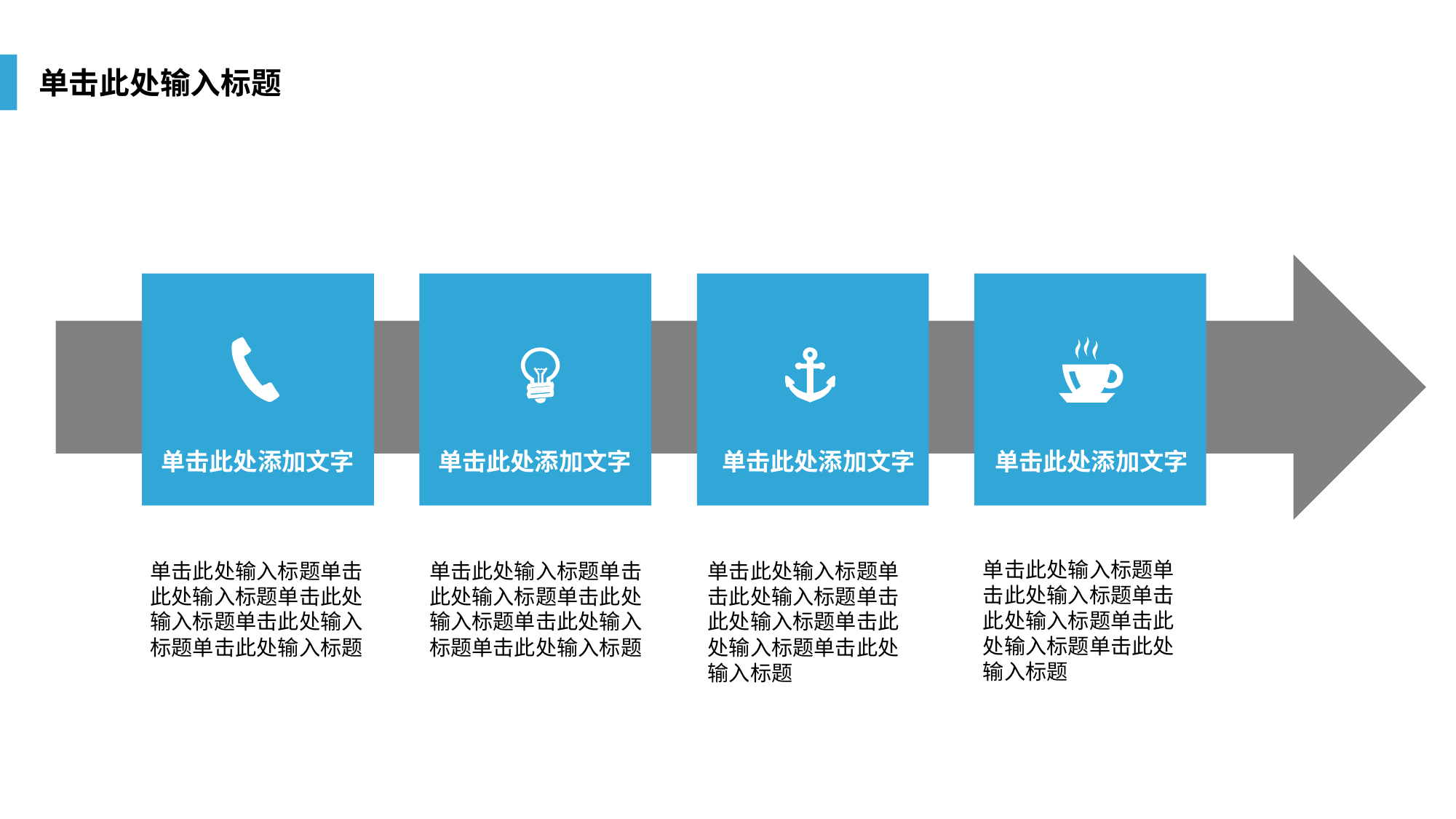

单击此处输入标题

单击此处添加文字
单击此处添加文字
单击此处添加文字
单击此处添加文字
单击此处输入标题单击此处输入标题单击此处输入标题单击此处输入标题单击此处输入标题
单击此处输入标题单击此处输入标题单击此处输入标题单击此处输入标题单击此处输入标题
单击此处输入标题单击此处输入标题单击此处输入标题单击此处输入标题单击此处输入标题
单击此处输入标题单击此处输入标题单击此处输入标题单击此处输入标题单击此处输入标题